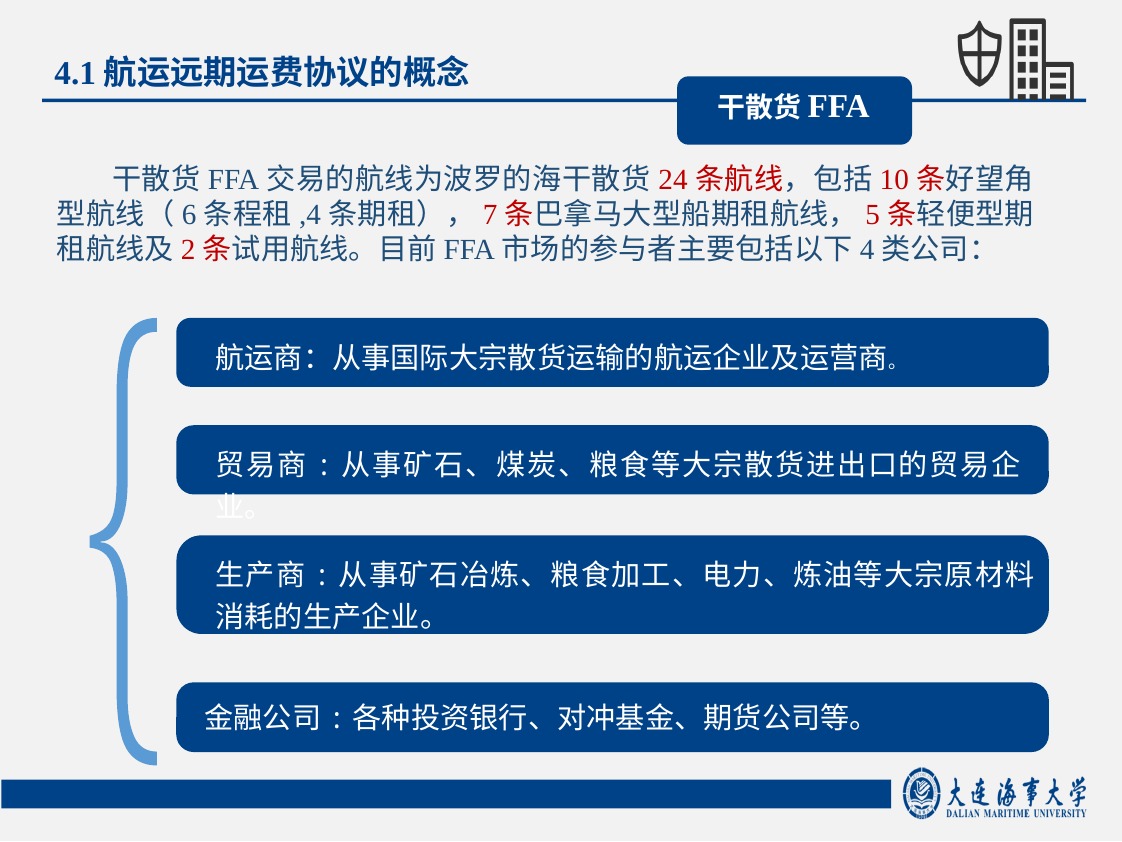

4.1航运远期运费协议的概念

干散货FFA
       干散货FFA交易的航线为波罗的海干散货24条航线，包括10条好望角型航线（6条程租,4条期租），7条巴拿马大型船期租航线，5条轻便型期租航线及2条试用航线。目前FFA市场的参与者主要包括以下4类公司：

航运商：从事国际大宗散货运输的航运企业及运营商。

贸易商:从事矿石、煤炭、粮食等大宗散货进出口的贸易企业。

生产商:从事矿石冶炼、粮食加工、电力、炼油等大宗原材料消耗的生产企业。

金融公司:各种投资银行、对冲基金、期货公司等。